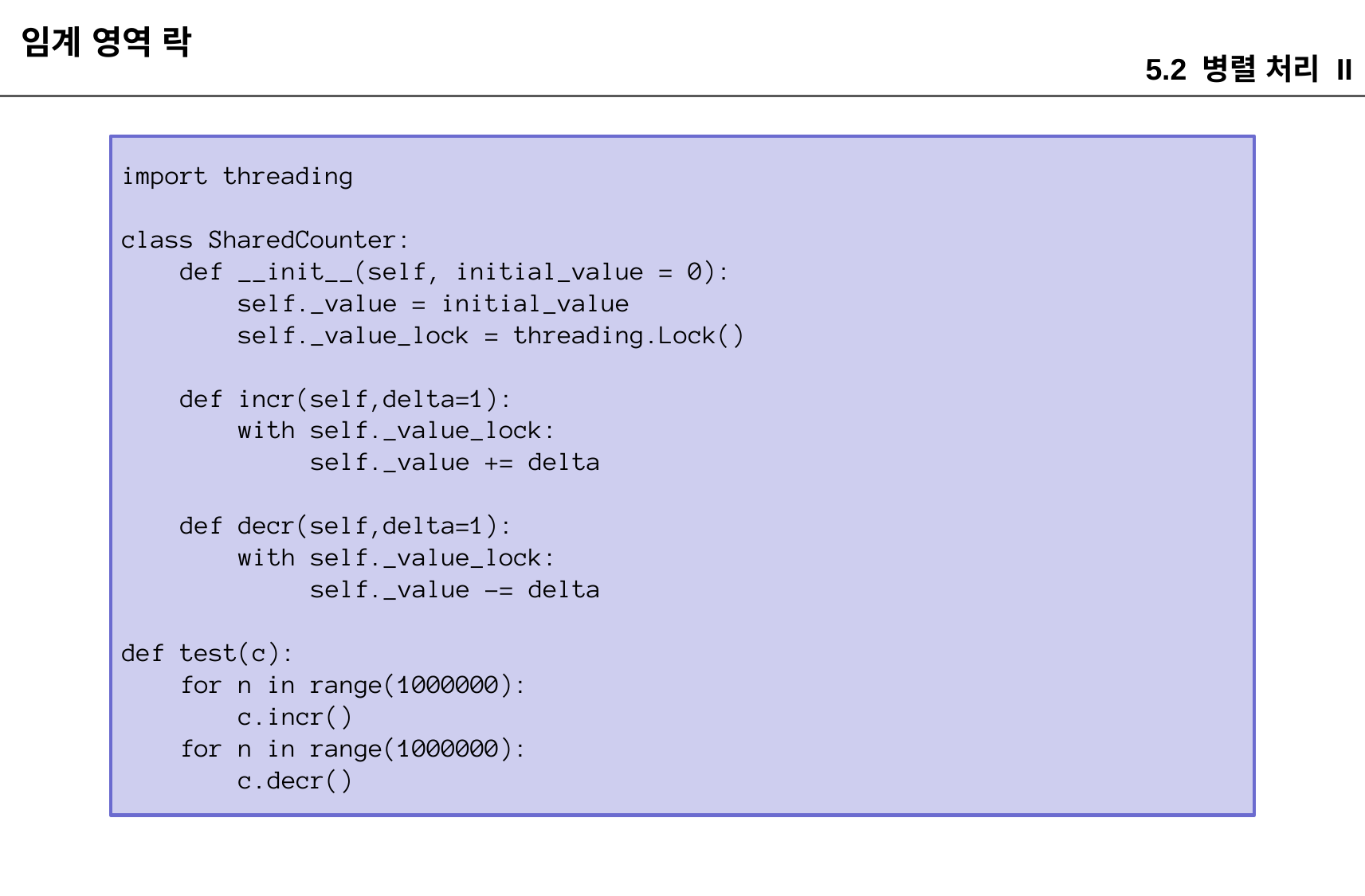

임계 영역 락
5.2 병렬 처리 II
import threading

class SharedCounter:
    def __init__(self, initial_value = 0):
        self._value = initial_value
        self._value_lock = threading.Lock()

    def incr(self,delta=1):
        with self._value_lock:
             self._value += delta

    def decr(self,delta=1):
        with self._value_lock:
             self._value -= delta

def test(c):
    for n in range(1000000):
        c.incr()
    for n in range(1000000):
        c.decr()